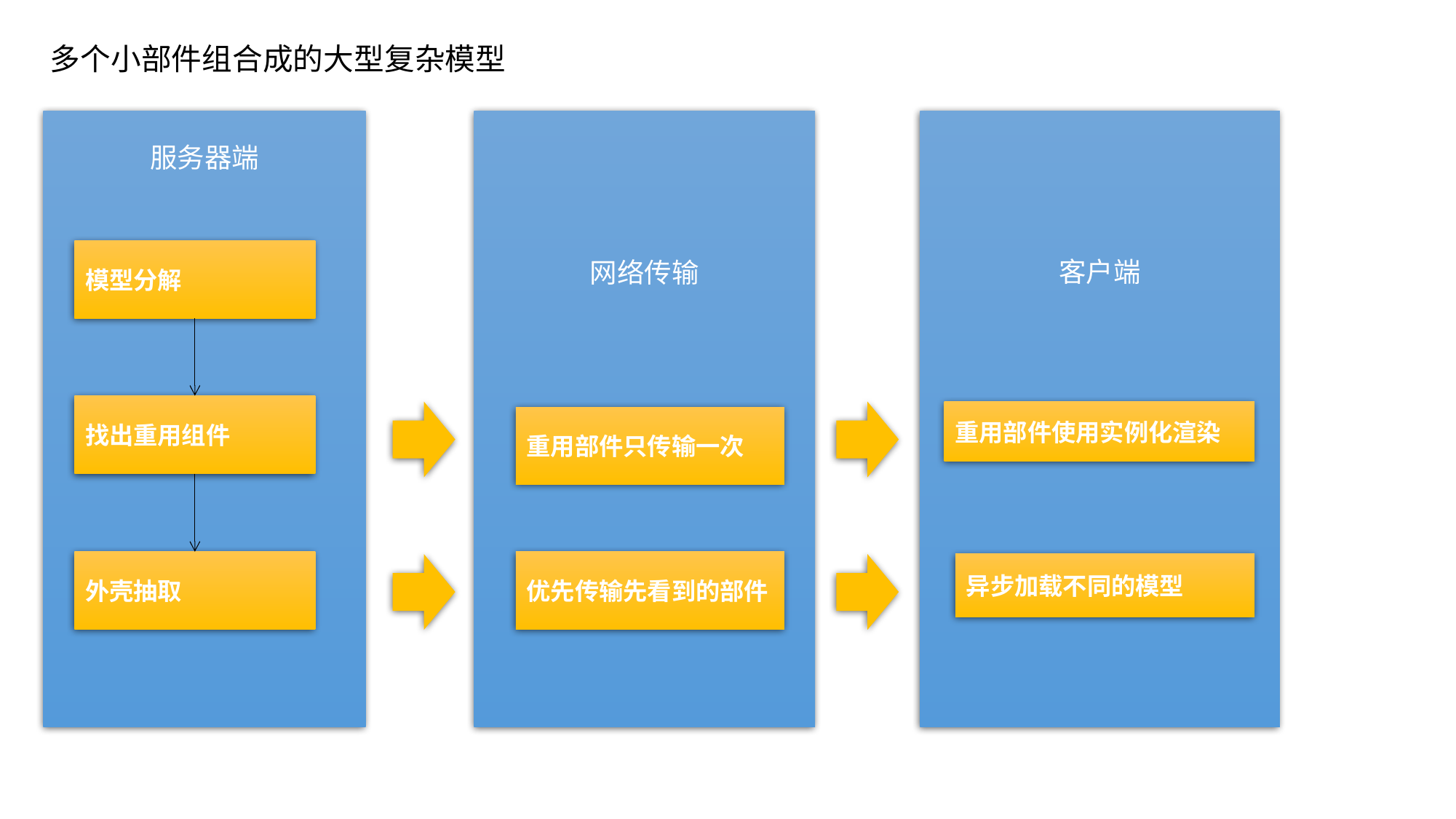

# 多个小部件组合成的大型复杂模型
客户端

网络传输

服务器端

模型分解
找出重用组件

重用部件使用实例化渲染
重用部件只传输一次
优先传输先看到的部件
外壳抽取
异步加载不同的模型